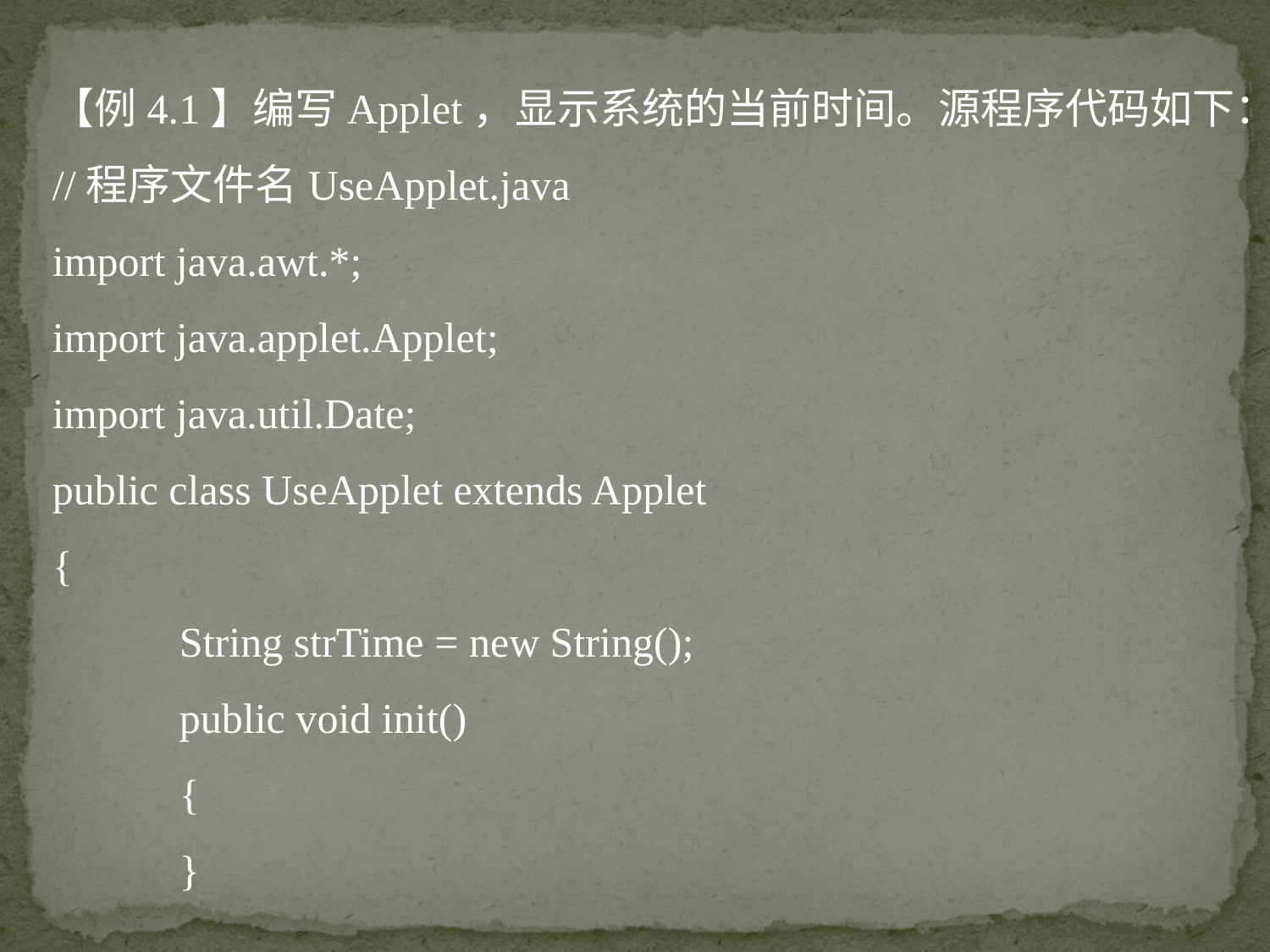

【例4.1】编写Applet，显示系统的当前时间。源程序代码如下：
//程序文件名UseApplet.java
import java.awt.*;
import java.applet.Applet;
import java.util.Date;
public class UseApplet extends Applet
{
	String strTime = new String();
	public void init()
	{
	}